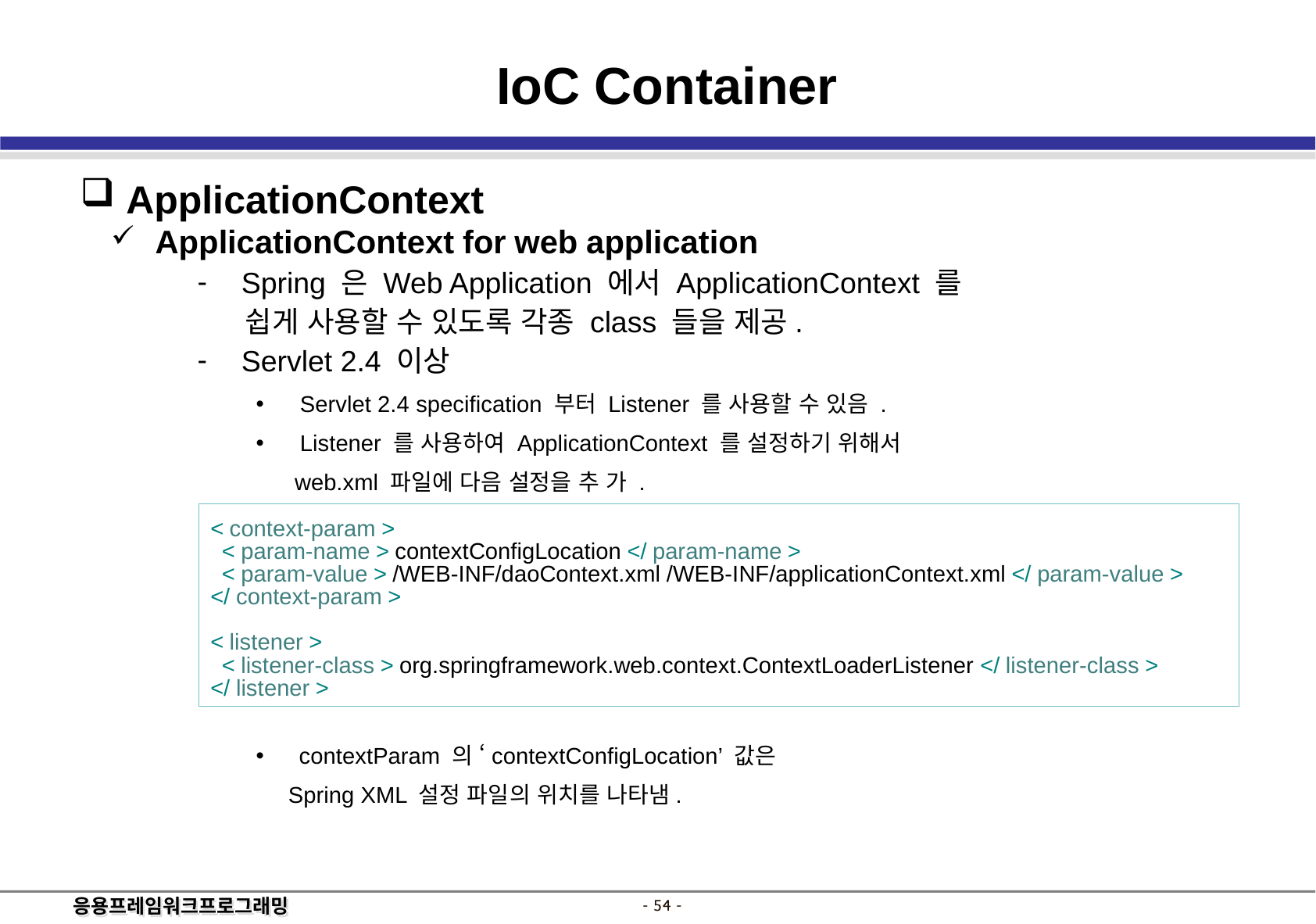

IoC Container
 ApplicationContext
  ApplicationContext for web application
Spring 은 Web Application 에서 ApplicationContext 를
     쉽게 사용할 수 있도록 각종 class 들을 제공.
Servlet 2.4 이상
Servlet 2.4 specification 부터 Listener 를 사용할 수 있음 .
Listener 를 사용하여 ApplicationContext 를 설정하기 위해서
      web.xml 파일에 다음 설정을 추 가 .

 contextParam 의 ‘contextConfigLocation’ 값은
     Spring XML 설정 파일의 위치를 나타냄.

< context-param >
	< param-name > contextConfigLocation </ param-name >
	< param-value > /WEB-INF/daoContext.xml /WEB-INF/applicationContext.xml </ param-value >
</ context-param >

< listener >
	< listener-class > org.springframework.web.context.ContextLoaderListener </ listener-class >
</ listener >
- 54 -